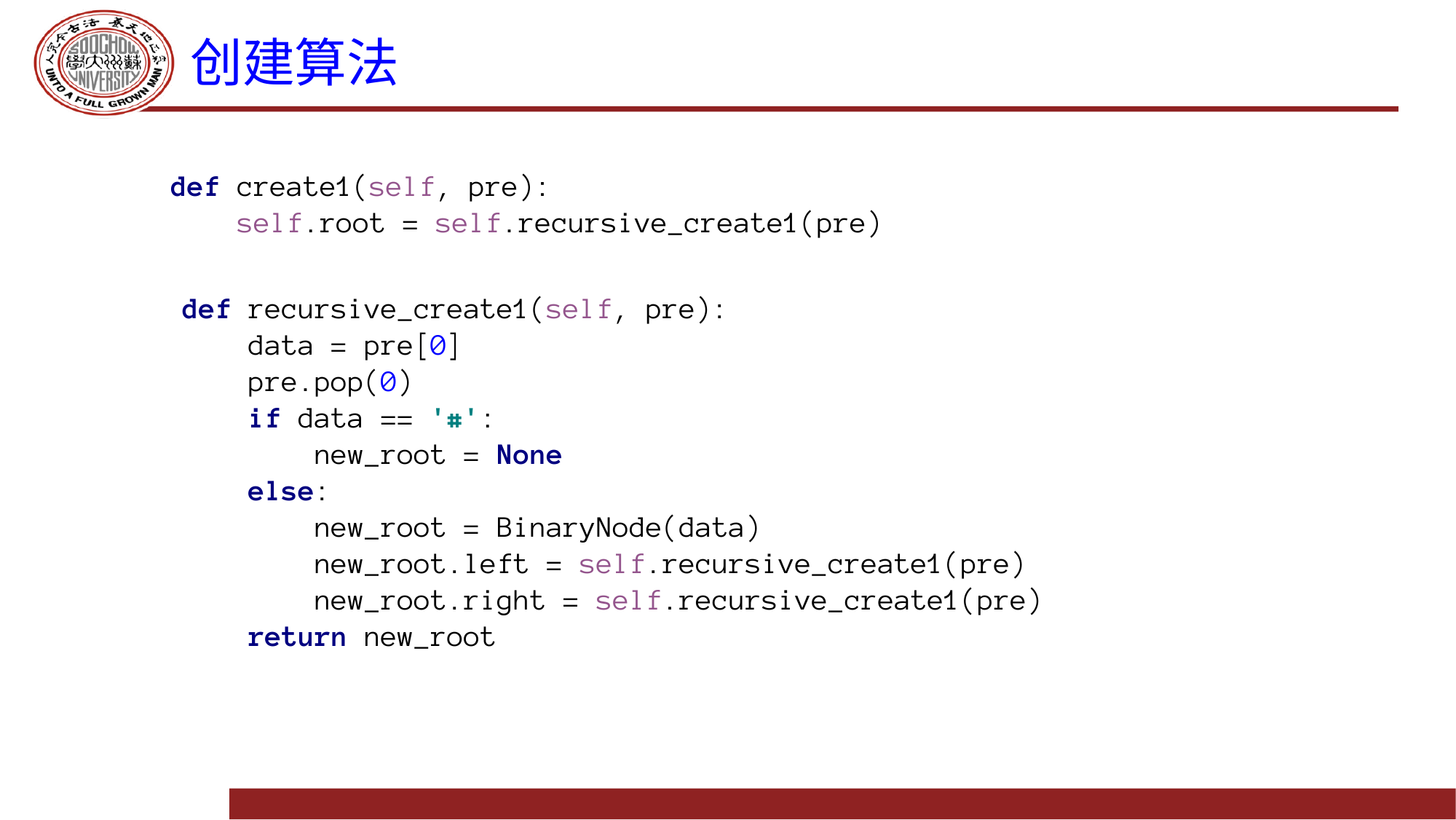

# 创建算法
def create1(self, pre):
    self.root = self.recursive_create1(pre)
def recursive_create1(self, pre):
    data = pre[0]
    pre.pop(0)
    if data == '#':
        new_root = None
    else:
        new_root = BinaryNode(data)
        new_root.left = self.recursive_create1(pre)
        new_root.right = self.recursive_create1(pre)
    return new_root